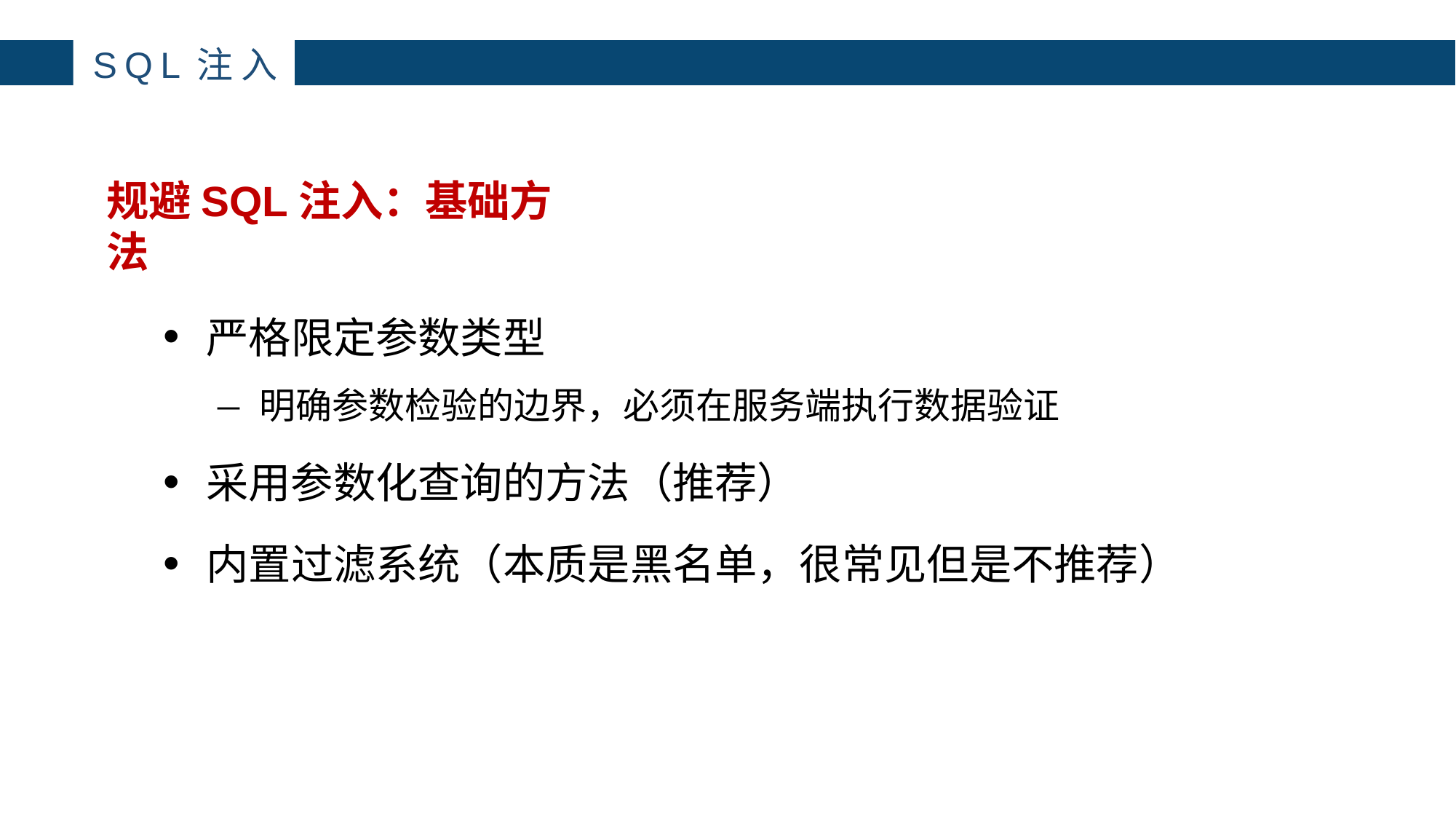

主讲：枕边月亮
主讲：枕边月亮

SQL注入
4
规避SQL注入：基础方法
严格限定参数类型
明确参数检验的边界，必须在服务端执行数据验证
采用参数化查询的方法（推荐）
内置过滤系统（本质是黑名单，很常见但是不推荐）